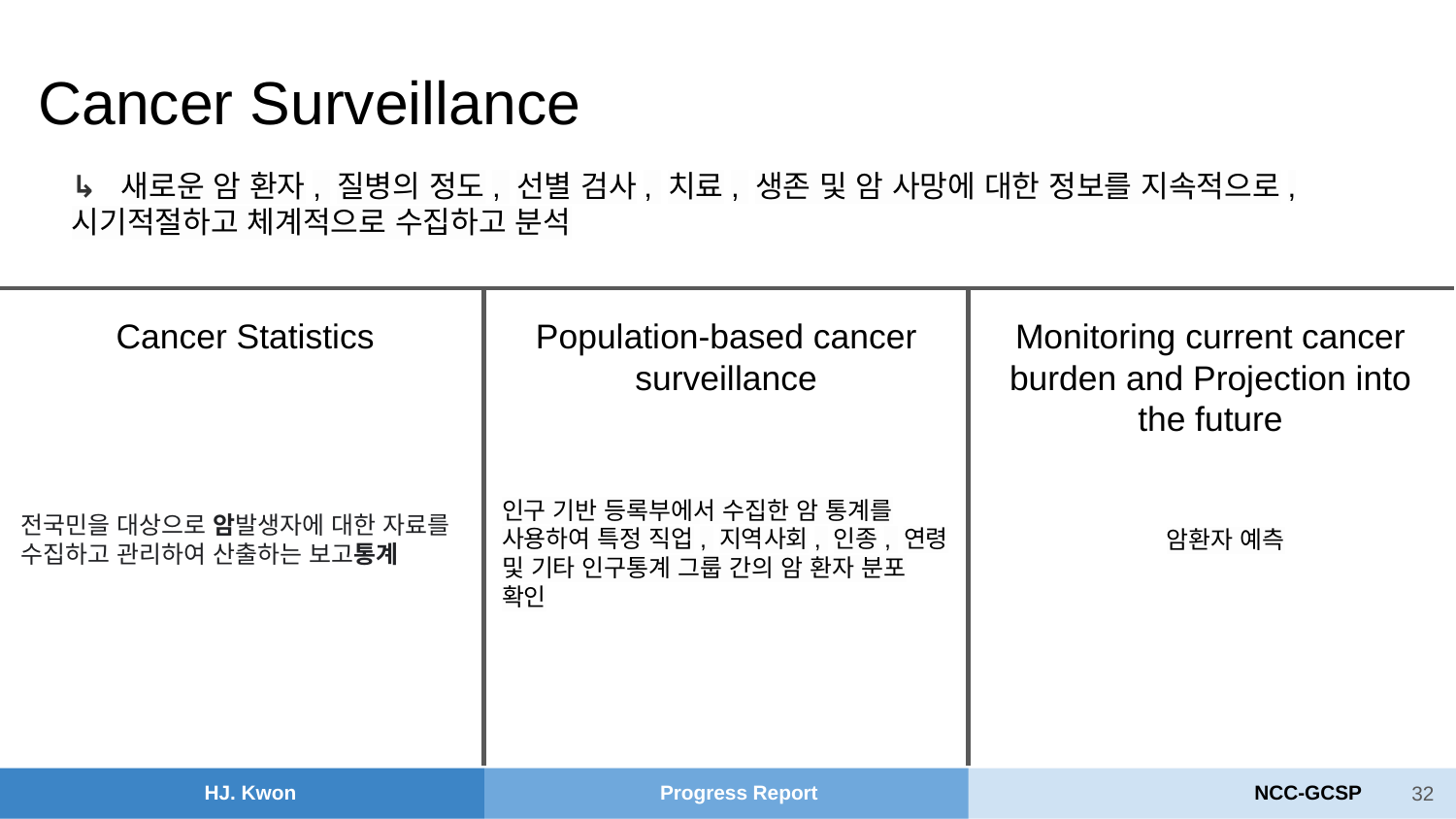

Cancer Surveillance
↳  새로운 암 환자, 질병의 정도, 선별 검사, 치료, 생존 및 암 사망에 대한 정보를 지속적으로, 시기적절하고 체계적으로 수집하고 분석
Cancer Statistics
Population-based cancer surveillance
Monitoring current cancer burden and Projection into the future
인구 기반 등록부에서 수집한 암 통계를 사용하여 특정 직업, 지역사회, 인종, 연령 및 기타 인구통계 그룹 간의 암 환자 분포 확인
전국민을 대상으로 암발생자에 대한 자료를 수집하고 관리하여 산출하는 보고통계
암환자 예측
32
HJ. Kwon
Progress Report
NCC-GCSP